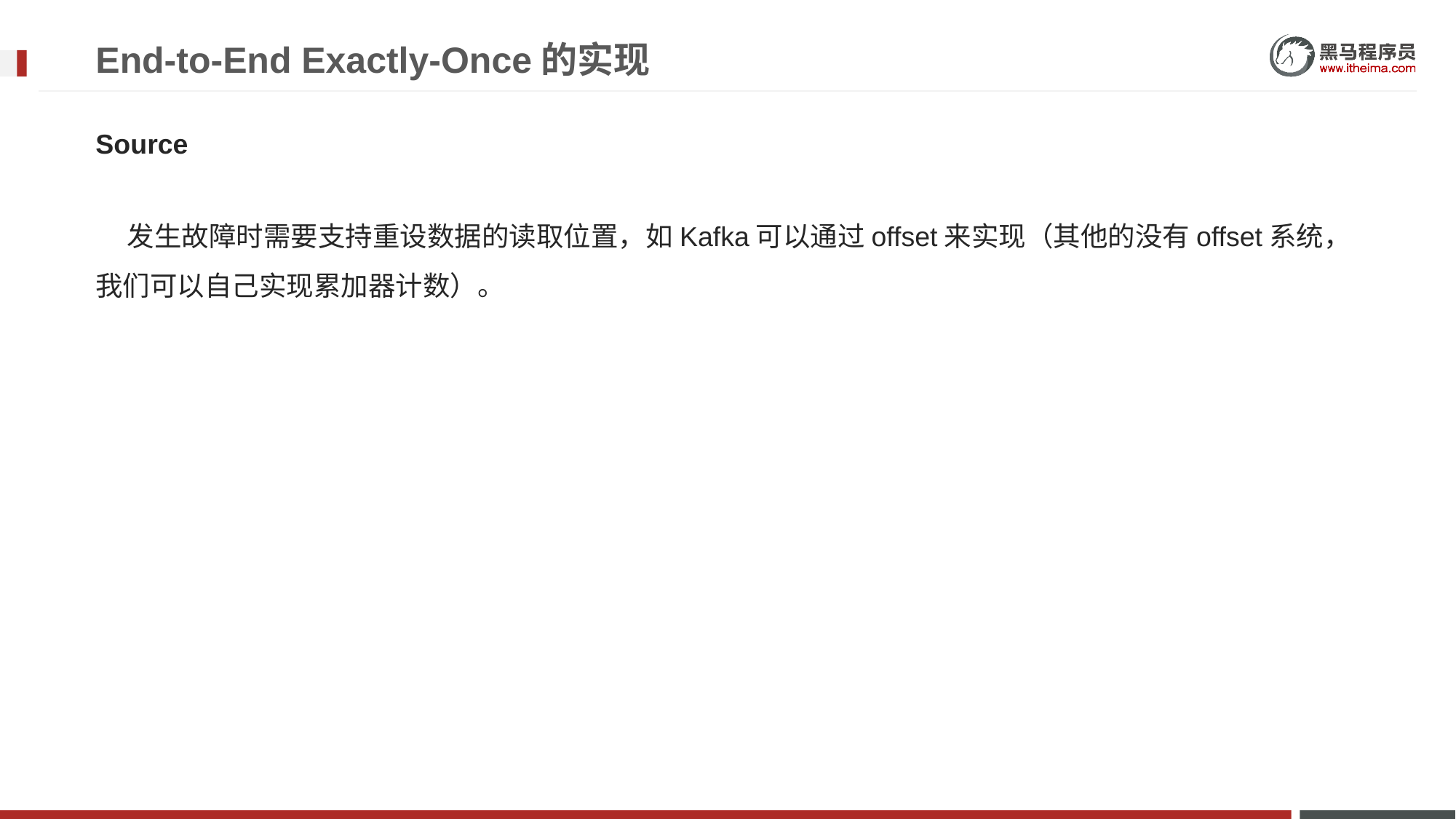

# End-to-End Exactly-Once的实现
Source
发生故障时需要支持重设数据的读取位置，如Kafka可以通过offset来实现（其他的没有offset系统，我们可以自己实现累加器计数）。